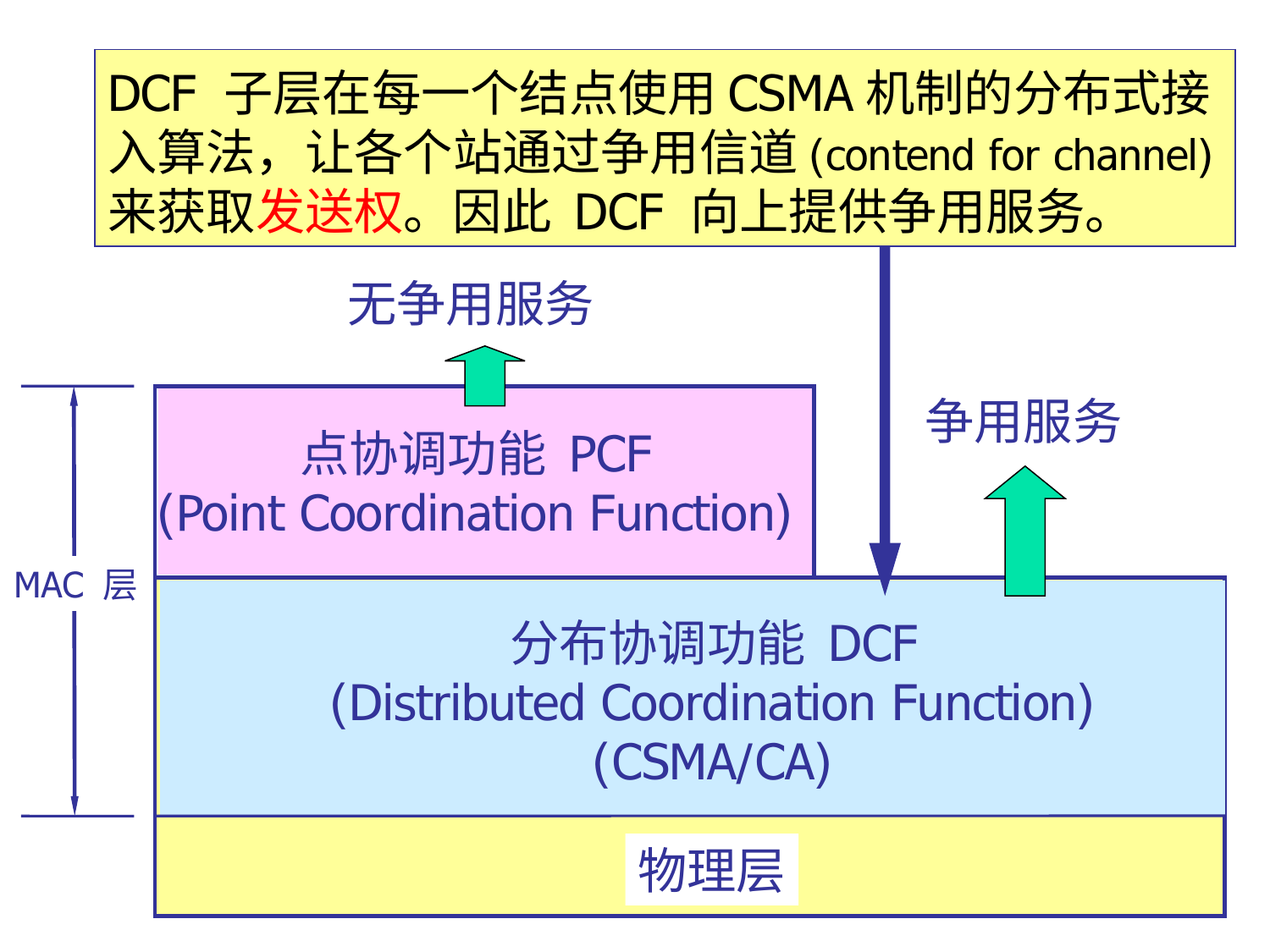

# DCF 子层在每一个结点使用CSMA机制的分布式接入算法，让各个站通过争用信道(contend for channel)来获取发送权。因此 DCF 向上提供争用服务。

无争用服务

争用服务

点协调功能 PCF
(Point Coordination Function)

MAC 层

分布协调功能 DCF
(Distributed Coordination Function)
(CSMA/CA)

物理层